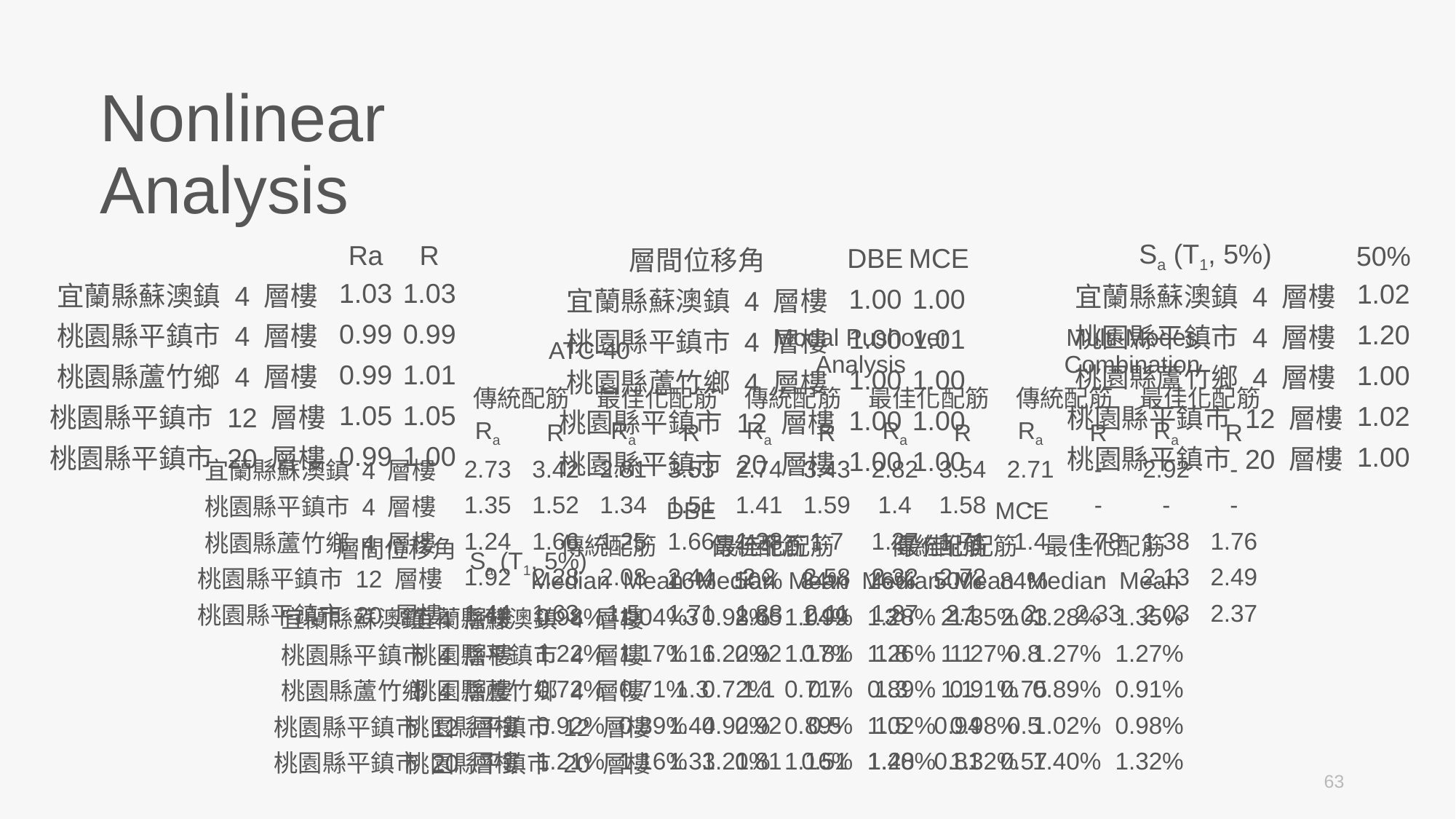

Nonlinear Analysis
|  | Ra | R |
| --- | --- | --- |
| 宜蘭縣蘇澳鎮 4 層樓 | 1.03 | 1.03 |
| 桃園縣平鎮市 4 層樓 | 0.99 | 0.99 |
| 桃園縣蘆竹鄉 4 層樓 | 0.99 | 1.01 |
| 桃園縣平鎮市 12 層樓 | 1.05 | 1.05 |
| 桃園縣平鎮市 20 層樓 | 0.99 | 1.00 |
| 層間位移角 | DBE | MCE |
| --- | --- | --- |
| 宜蘭縣蘇澳鎮 4 層樓 | 1.00 | 1.00 |
| 桃園縣平鎮市 4 層樓 | 1.00 | 1.01 |
| 桃園縣蘆竹鄉 4 層樓 | 1.00 | 1.00 |
| 桃園縣平鎮市 12 層樓 | 1.00 | 1.00 |
| 桃園縣平鎮市 20 層樓 | 1.00 | 1.00 |
| Sa (T1, 5%) | 50% |
| --- | --- |
| 宜蘭縣蘇澳鎮 4 層樓 | 1.02 |
| 桃園縣平鎮市 4 層樓 | 1.20 |
| 桃園縣蘆竹鄉 4 層樓 | 1.00 |
| 桃園縣平鎮市 12 層樓 | 1.02 |
| 桃園縣平鎮市 20 層樓 | 1.00 |
|  | ATC-40 |  |  |  | Modal Pushover Analysis |  |  |  | Multi-Modes Combination |  |  |  |
| --- | --- | --- | --- | --- | --- | --- | --- | --- | --- | --- | --- | --- |
|  | 傳統配筋 |  | 最佳化配筋 |  | 傳統配筋 |  | 最佳化配筋 |  | 傳統配筋 |  | 最佳化配筋 |  |
|  | Ra | R | Ra | R | Ra | R | Ra | R | Ra | R | Ra | R |
| 宜蘭縣蘇澳鎮 4 層樓 | 2.73 | 3.42 | 2.81 | 3.53 | 2.74 | 3.43 | 2.82 | 3.54 | 2.71 | - | 2.92 | - |
| 桃園縣平鎮市 4 層樓 | 1.35 | 1.52 | 1.34 | 1.51 | 1.41 | 1.59 | 1.4 | 1.58 | - | - | - | - |
| 桃園縣蘆竹鄉 4 層樓 | 1.24 | 1.66 | 1.25 | 1.66 | 1.28 | 1.7 | 1.27 | 1.71 | 1.4 | 1.78 | 1.38 | 1.76 |
| 桃園縣平鎮市 12 層樓 | 1.92 | 2.28 | 2.08 | 2.44 | 2.2 | 2.58 | 2.32 | 2.72 | - | - | 2.13 | 2.49 |
| 桃園縣平鎮市 20 層樓 | 1.44 | 1.63 | 1.5 | 1.71 | 1.88 | 2.11 | 1.87 | 2.1 | 2 | 2.33 | 2.03 | 2.37 |
| 層間位移角 | DBE |  |  |  | MCE |  |  |  |
| --- | --- | --- | --- | --- | --- | --- | --- | --- |
|  | 傳統配筋 |  | 最佳化配筋 |  | 傳統配筋 |  | 最佳化配筋 |  |
|  | Median | Mean | Median | Mean | Median | Mean | Median | Mean |
| 宜蘭縣蘇澳鎮 4 層樓 | 0.98% | 1.04% | 0.98% | 1.04% | 1.28% | 1.35% | 1.28% | 1.35% |
| 桃園縣平鎮市 4 層樓 | 1.22% | 1.17% | 1.22% | 1.17% | 1.26% | 1.27% | 1.27% | 1.27% |
| 桃園縣蘆竹鄉 4 層樓 | 0.72% | 0.71% | 0.72% | 0.71% | 0.89% | 0.91% | 0.89% | 0.91% |
| 桃園縣平鎮市 12 層樓 | 0.92% | 0.89% | 0.92% | 0.89% | 1.02% | 0.98% | 1.02% | 0.98% |
| 桃園縣平鎮市 20 層樓 | 1.21% | 1.16% | 1.21% | 1.16% | 1.40% | 1.32% | 1.40% | 1.32% |
| Sa (T1, 5%) | 傳統配筋 |  |  | 最佳化配筋 |  |  |
| --- | --- | --- | --- | --- | --- | --- |
|  | 16% | 50% | 84% | 16% | 50% | 84% |
| 宜蘭縣蘇澳鎮 4 層樓 | 3 | 2.65 | 1.99 | 3 | 2.7 | 2.03 |
| 桃園縣平鎮市 4 層樓 | 1.16 | 0.92 | 0.81 | 1.8 | 1.1 | 0.8 |
| 桃園縣蘆竹鄉 4 層樓 | 1.3 | 1.1 | 0.7 | 1.3 | 1.1 | 0.75 |
| 桃園縣平鎮市 12 層樓 | 1.44 | 0.92 | 0.5 | 1.5 | 0.94 | 0.5 |
| 桃園縣平鎮市 20 層樓 | 1.33 | 0.81 | 0.51 | 1.28 | 0.81 | 0.57 |
63